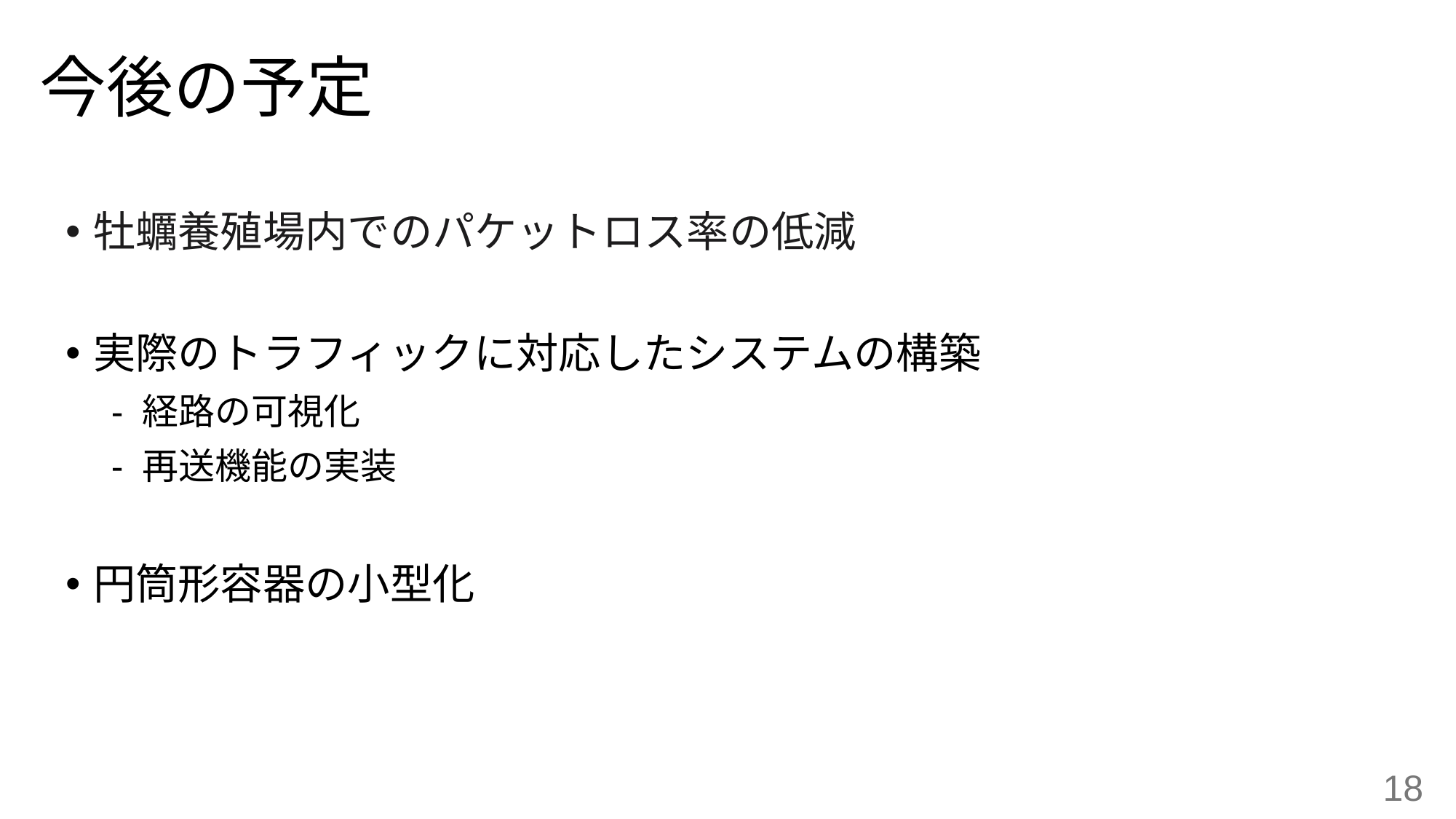

# 今後の予定
牡蠣養殖場内でのパケットロス率の低減

実際のトラフィックに対応したシステムの構築
　- 経路の可視化
　- 再送機能の実装

円筒形容器の小型化

18